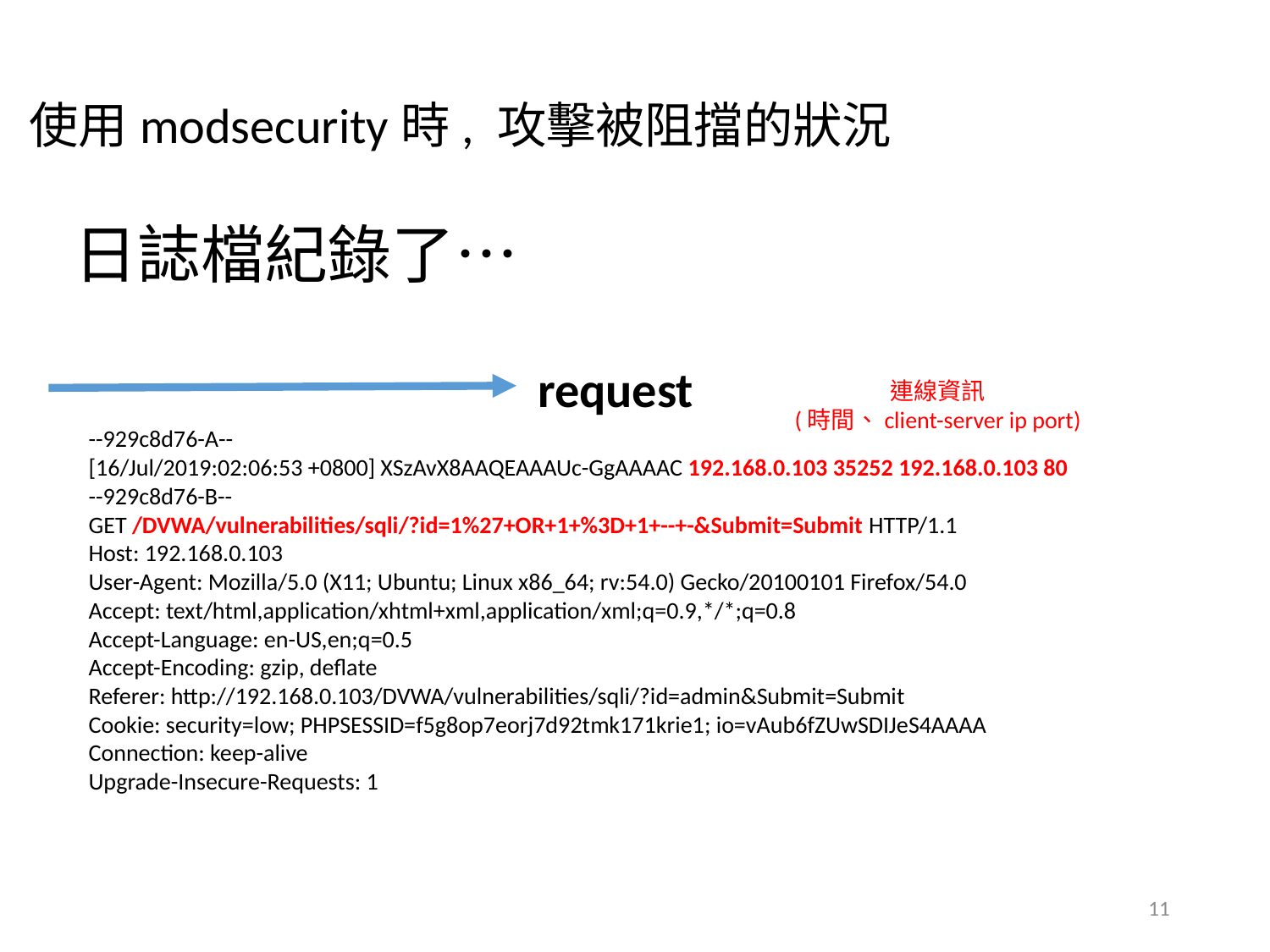

使用modsecurity時, 攻擊被阻擋的狀況
日誌檔紀錄了…
request
連線資訊
(時間、client-server ip port)
--929c8d76-A--
[16/Jul/2019:02:06:53 +0800] XSzAvX8AAQEAAAUc-GgAAAAC 192.168.0.103 35252 192.168.0.103 80
--929c8d76-B--
GET /DVWA/vulnerabilities/sqli/?id=1%27+OR+1+%3D+1+--+-&Submit=Submit HTTP/1.1
Host: 192.168.0.103
User-Agent: Mozilla/5.0 (X11; Ubuntu; Linux x86_64; rv:54.0) Gecko/20100101 Firefox/54.0
Accept: text/html,application/xhtml+xml,application/xml;q=0.9,*/*;q=0.8
Accept-Language: en-US,en;q=0.5
Accept-Encoding: gzip, deflate
Referer: http://192.168.0.103/DVWA/vulnerabilities/sqli/?id=admin&Submit=Submit
Cookie: security=low; PHPSESSID=f5g8op7eorj7d92tmk171krie1; io=vAub6fZUwSDIJeS4AAAA
Connection: keep-alive
Upgrade-Insecure-Requests: 1

11